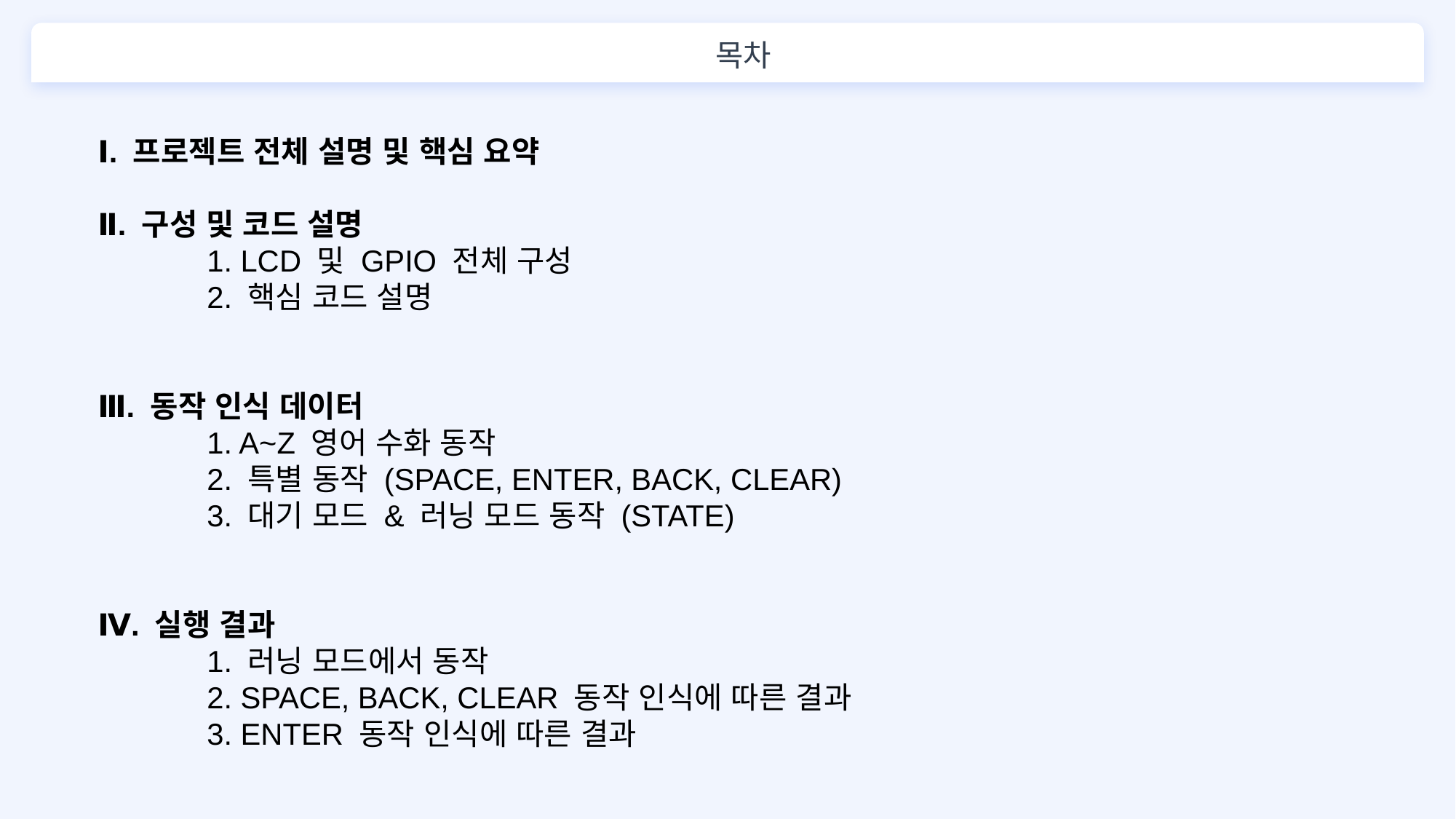

목차
Ⅰ. 프로젝트 전체 설명 및 핵심 요약

Ⅱ. 구성 및 코드 설명
	1. LCD 및 GPIO 전체 구성
	2. 핵심 코드 설명

Ⅲ. 동작 인식 데이터
	1. A~Z 영어 수화 동작
	2. 특별 동작 (SPACE, ENTER, BACK, CLEAR)
	3. 대기 모드 & 러닝 모드 동작 (STATE)

Ⅳ. 실행 결과
	1. 러닝 모드에서 동작
	2. SPACE, BACK, CLEAR 동작 인식에 따른 결과
	3. ENTER 동작 인식에 따른 결과